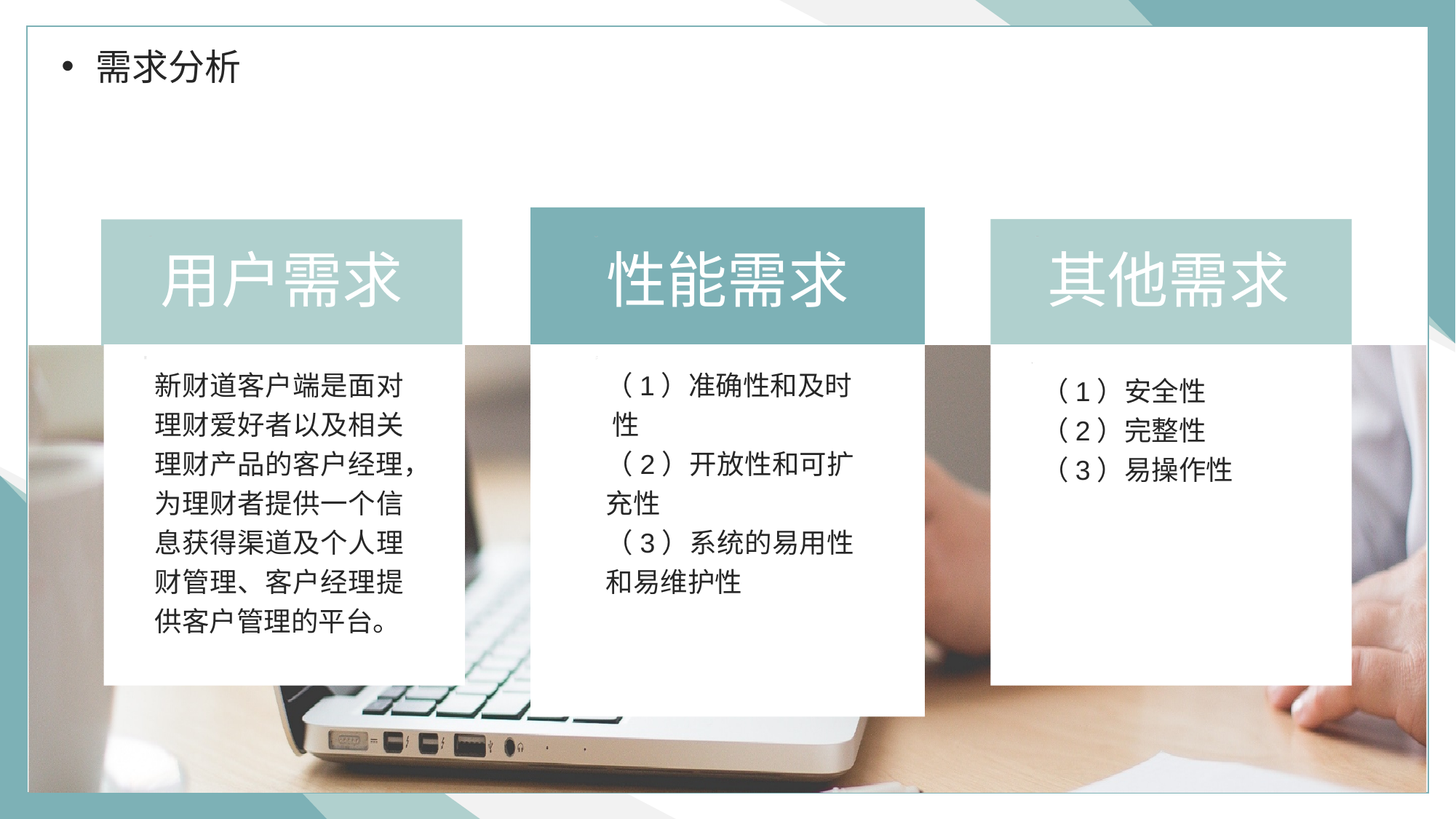

需求分析

用户需求
性能需求
其他需求

新财道客户端是面对理财爱好者以及相关理财产品的客户经理，为理财者提供一个信息获得渠道及个人理财管理、客户经理提供客户管理的平台。
（1）准确性和及时  性
（2）开放性和可扩充性
（3）系统的易用性和易维护性
（1）安全性
（2）完整性
（3）易操作性